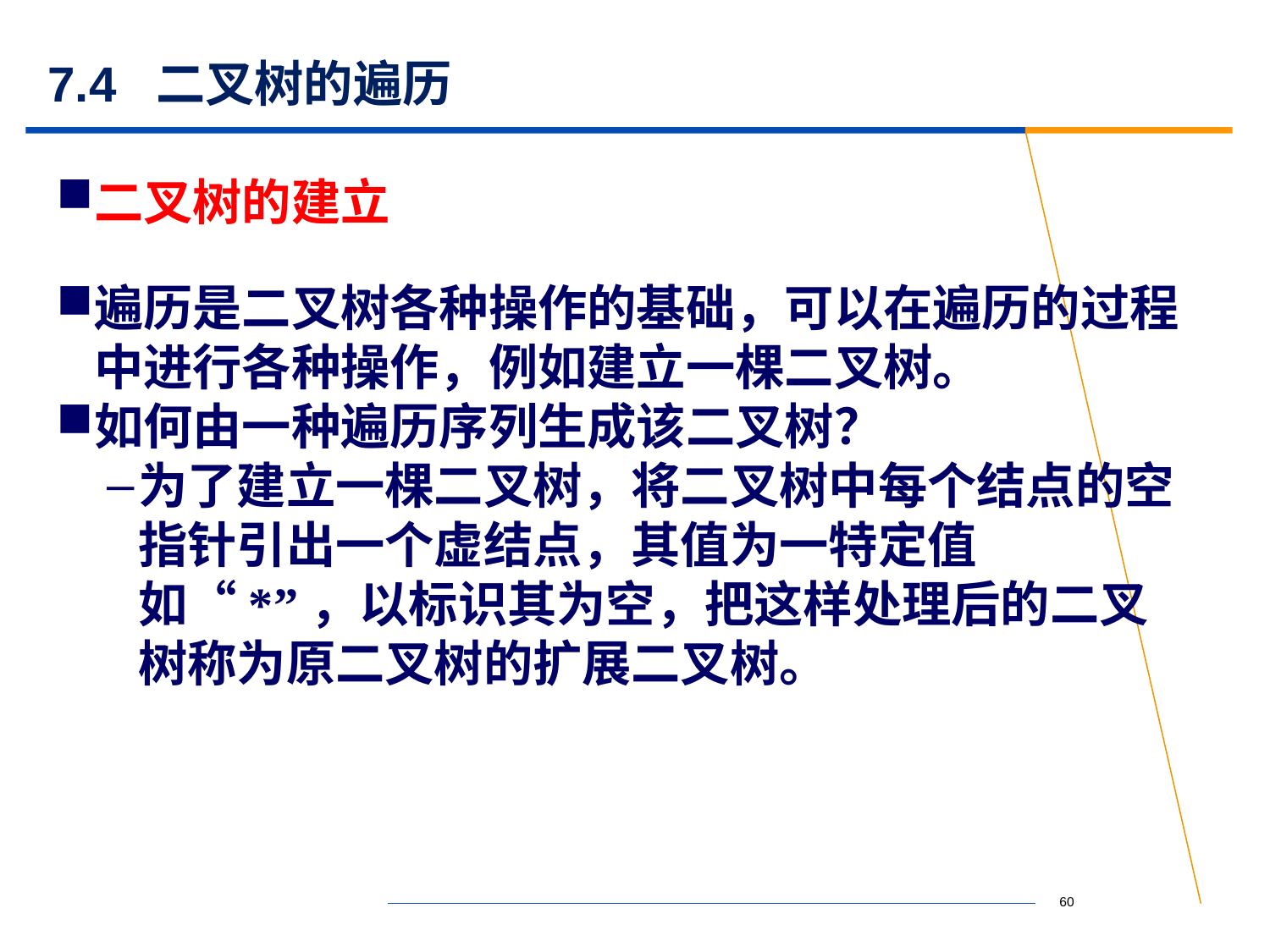

# 7.4  二叉树的遍历
二叉树的建立
遍历是二叉树各种操作的基础，可以在遍历的过程中进行各种操作，例如建立一棵二叉树。
如何由一种遍历序列生成该二叉树？
为了建立一棵二叉树，将二叉树中每个结点的空指针引出一个虚结点，其值为一特定值如“*”，以标识其为空，把这样处理后的二叉树称为原二叉树的扩展二叉树。